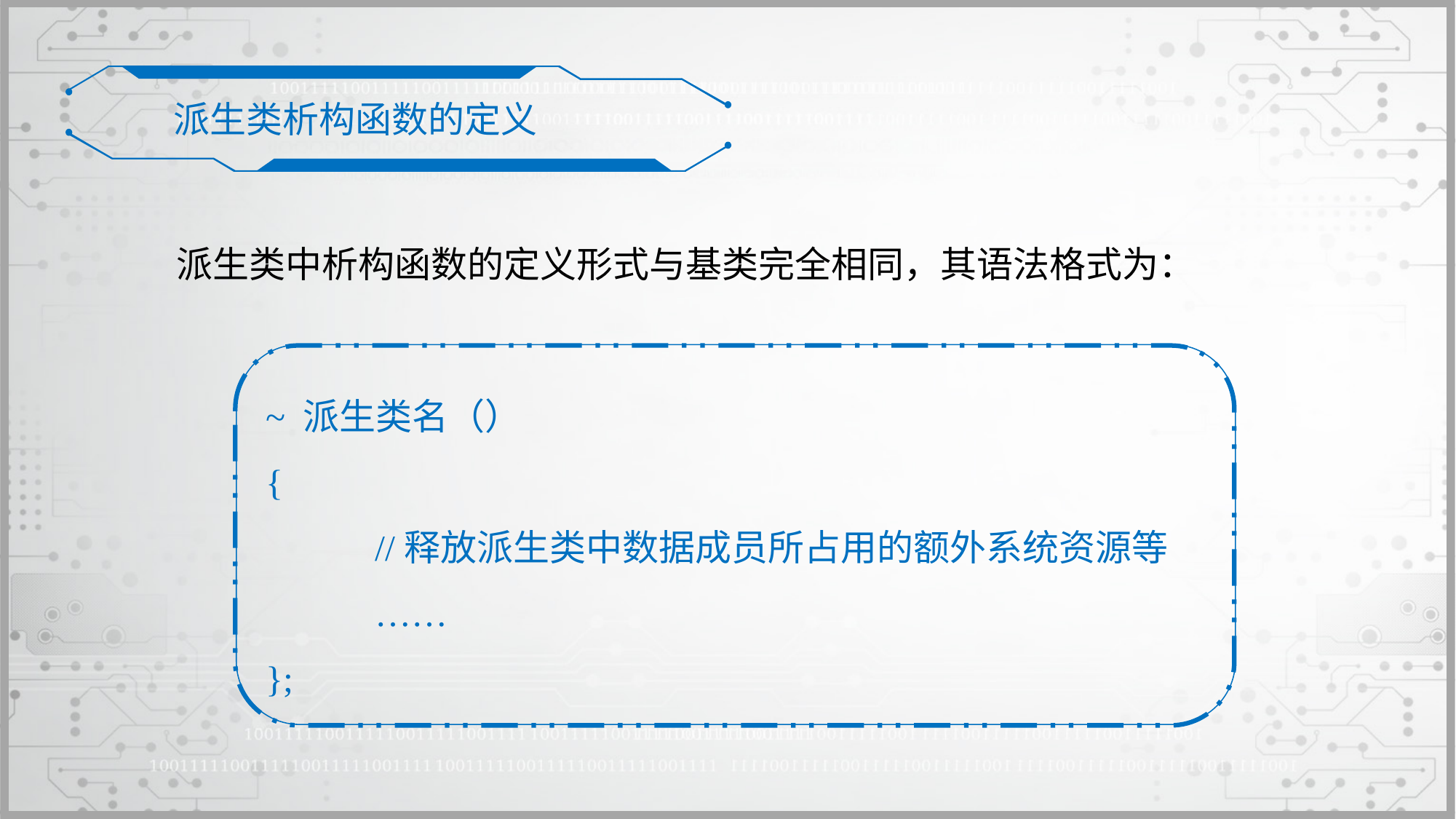

派生类析构函数的定义
派生类中析构函数的定义形式与基类完全相同，其语法格式为：

~ 派生类名（）
{
	//释放派生类中数据成员所占用的额外系统资源等
	……
};